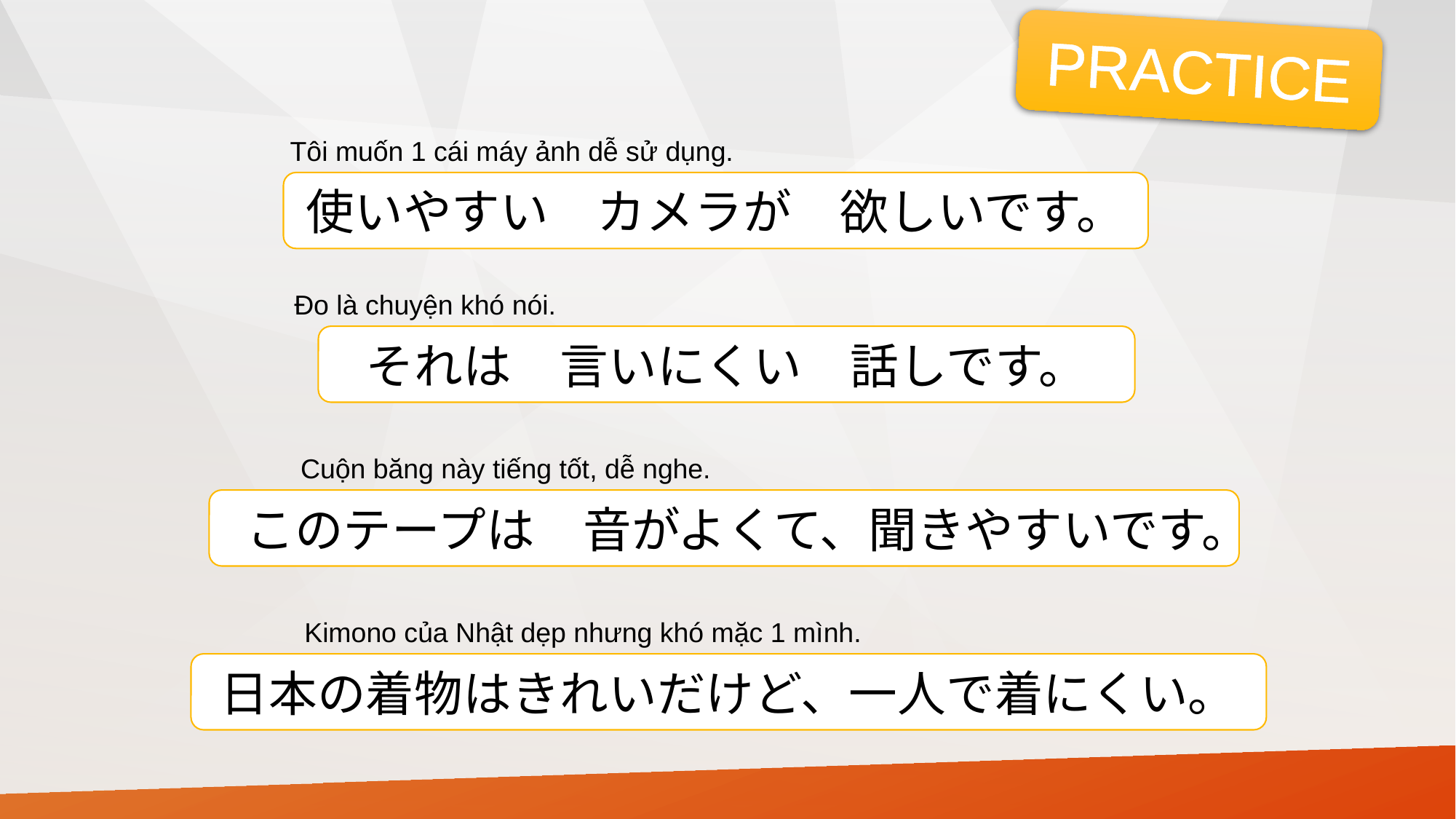

PRACTICE
Tôi muốn 1 cái máy ảnh dễ sử dụng.
使いやすい　カメラが　欲しいです。
Đo là chuyện khó nói.
それは　言いにくい　話しです。
Cuộn băng này tiếng tốt, dễ nghe.
このテープは　音がよくて、聞きやすいです。
Kimono của Nhật dẹp nhưng khó mặc 1 mình.
日本の着物はきれいだけど、一人で着にくい。